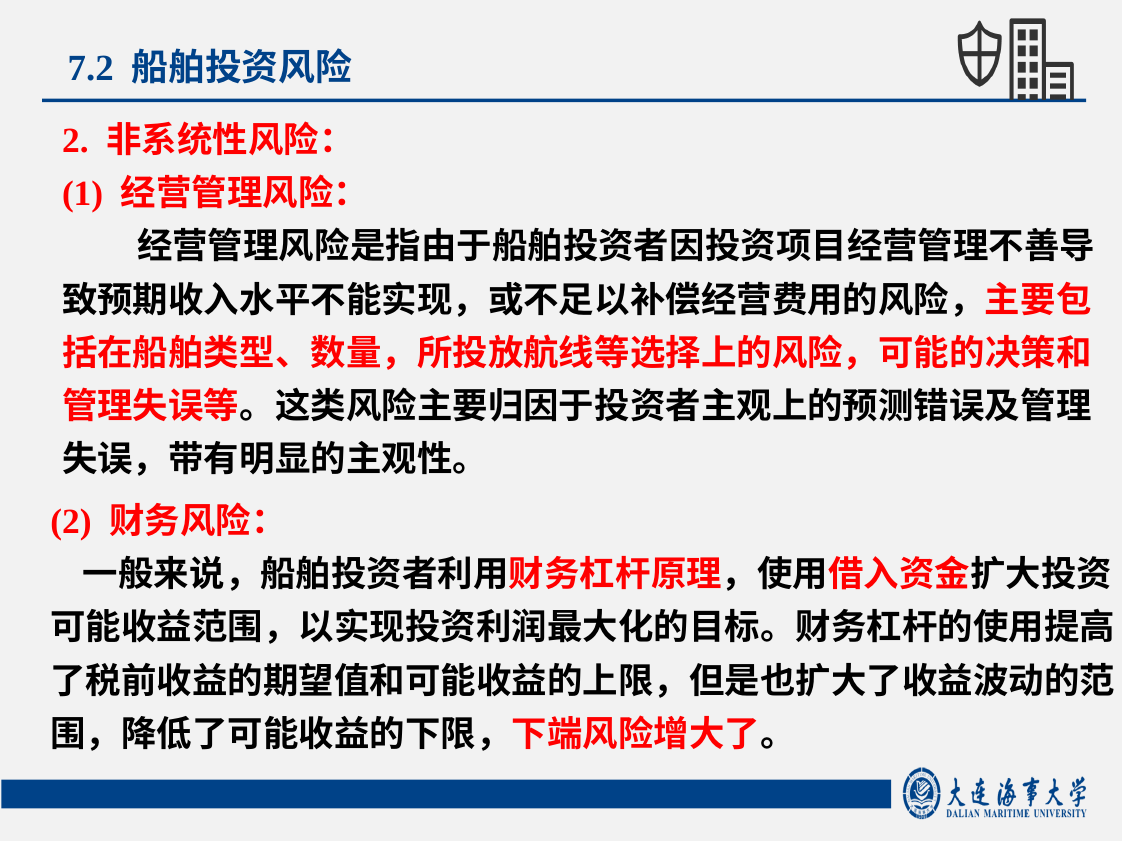

7.2 船舶投资风险
2. 非系统性风险：
(1) 经营管理风险：
经营管理风险是指由于船舶投资者因投资项目经营管理不善导致预期收入水平不能实现，或不足以补偿经营费用的风险，主要包括在船舶类型、数量，所投放航线等选择上的风险，可能的决策和管理失误等。这类风险主要归因于投资者主观上的预测错误及管理失误，带有明显的主观性。
(2) 财务风险：
   一般来说，船舶投资者利用财务杠杆原理，使用借入资金扩大投资可能收益范围，以实现投资利润最大化的目标。财务杠杆的使用提高了税前收益的期望值和可能收益的上限，但是也扩大了收益波动的范围，降低了可能收益的下限，下端风险增大了。